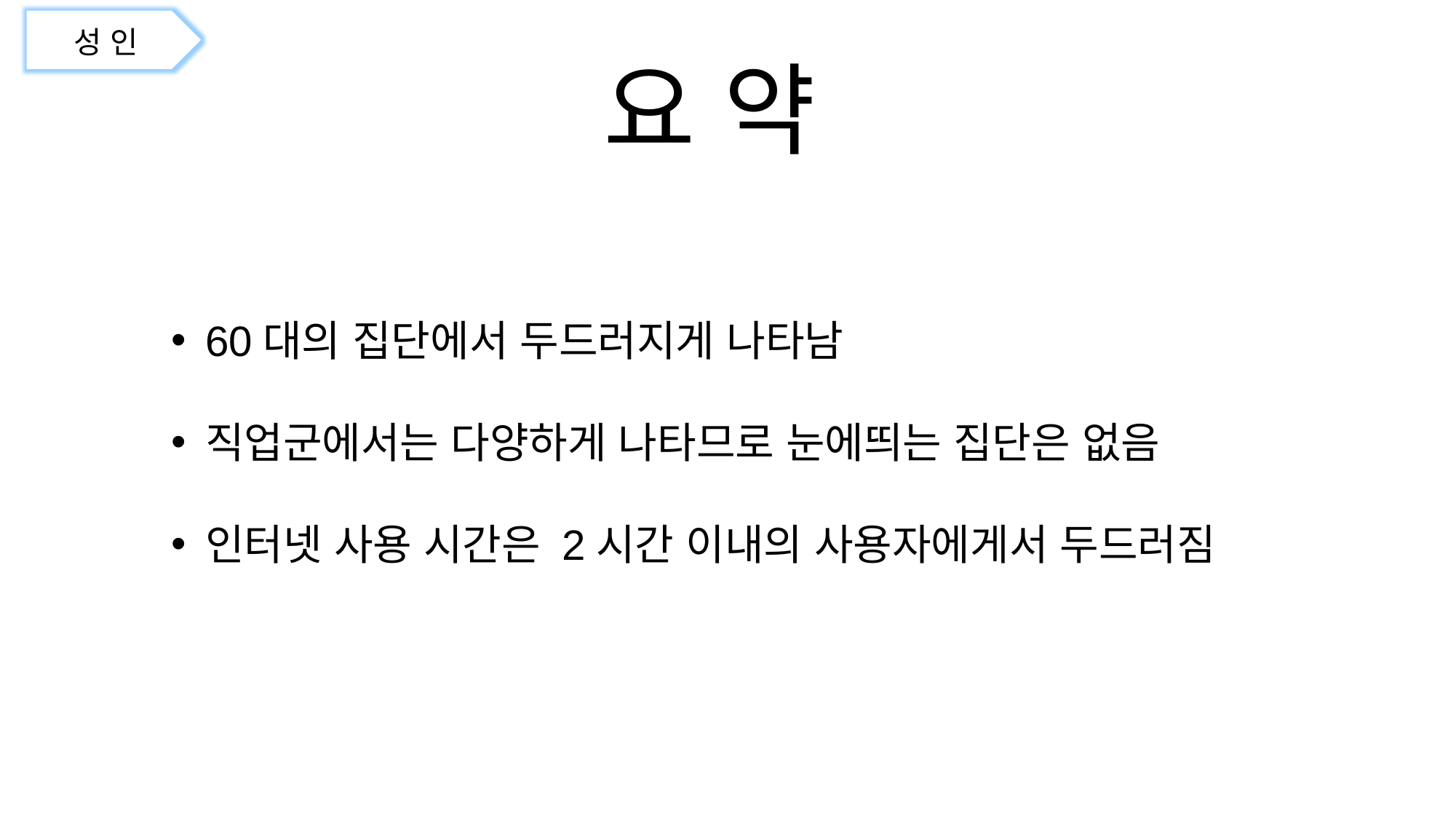

성 인
요 약
60대의 집단에서 두드러지게 나타남
직업군에서는 다양하게 나타므로 눈에띄는 집단은 없음
인터넷 사용 시간은 2시간 이내의 사용자에게서 두드러짐